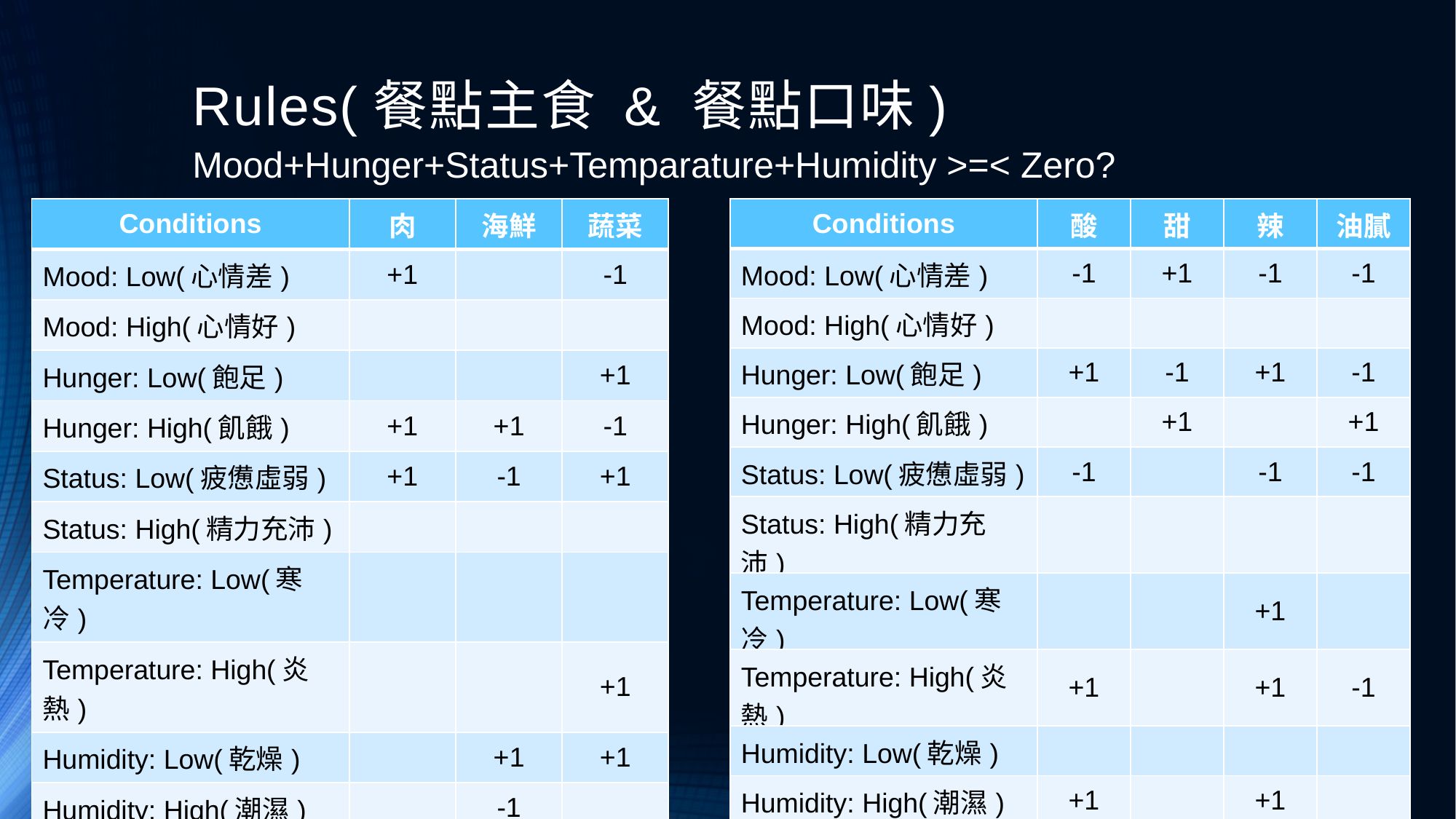

# Rules(餐點主食 & 餐點口味)
Mood+Hunger+Status+Temparature+Humidity >=< Zero?
| Conditions | 肉 | 海鮮 | 蔬菜 |
| --- | --- | --- | --- |
| Mood: Low(心情差) | +1 |  | -1 |
| Mood: High(心情好) |  |  |  |
| Hunger: Low(飽足) |  |  | +1 |
| Hunger: High(飢餓) | +1 | +1 | -1 |
| Status: Low(疲憊虛弱) | +1 | -1 | +1 |
| Status: High(精力充沛) |  |  |  |
| Temperature: Low(寒冷) |  |  |  |
| Temperature: High(炎熱) |  |  | +1 |
| Humidity: Low(乾燥) |  | +1 | +1 |
| Humidity: High(潮濕) |  | -1 |  |
| Conditions | 酸 | 甜 | 辣 | 油膩 |
| --- | --- | --- | --- | --- |
| Mood: Low(心情差) | -1 | +1 | -1 | -1 |
| Mood: High(心情好) |  |  |  |  |
| Hunger: Low(飽足) | +1 | -1 | +1 | -1 |
| Hunger: High(飢餓) |  | +1 |  | +1 |
| Status: Low(疲憊虛弱) | -1 |  | -1 | -1 |
| Status: High(精力充沛) |  |  |  |  |
| Temperature: Low(寒冷) |  |  | +1 |  |
| Temperature: High(炎熱) | +1 |  | +1 | -1 |
| Humidity: Low(乾燥) |  |  |  |  |
| Humidity: High(潮濕) | +1 |  | +1 |  |